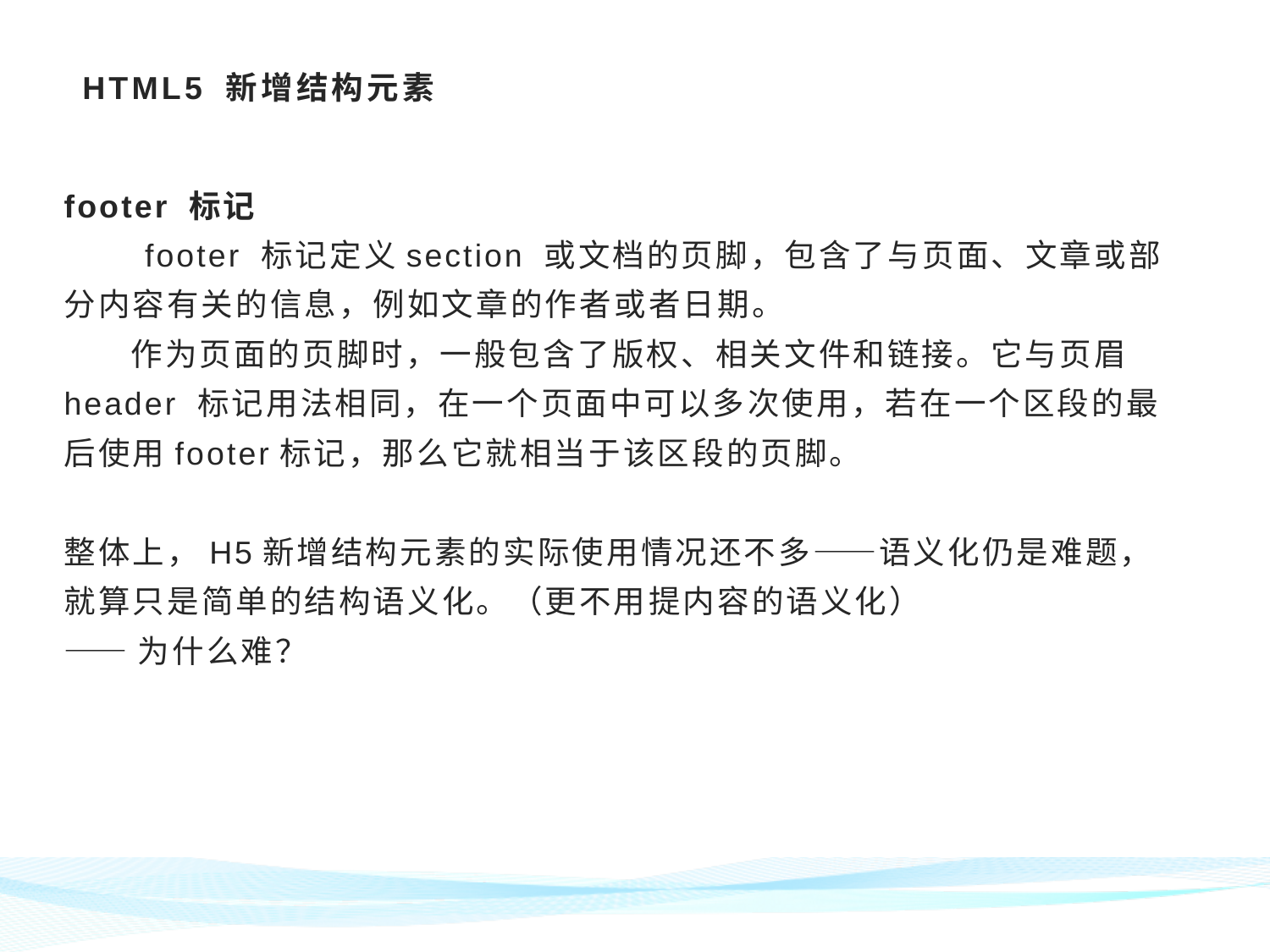

# HTML5 新增结构元素
footer 标记
       footer 标记定义section 或文档的页脚，包含了与页面、文章或部分内容有关的信息，例如文章的作者或者日期。
      作为页面的页脚时，一般包含了版权、相关文件和链接。它与页眉header 标记用法相同，在一个页面中可以多次使用，若在一个区段的最后使用footer标记，那么它就相当于该区段的页脚。

整体上，H5新增结构元素的实际使用情况还不多——语义化仍是难题，就算只是简单的结构语义化。（更不用提内容的语义化）
——为什么难？